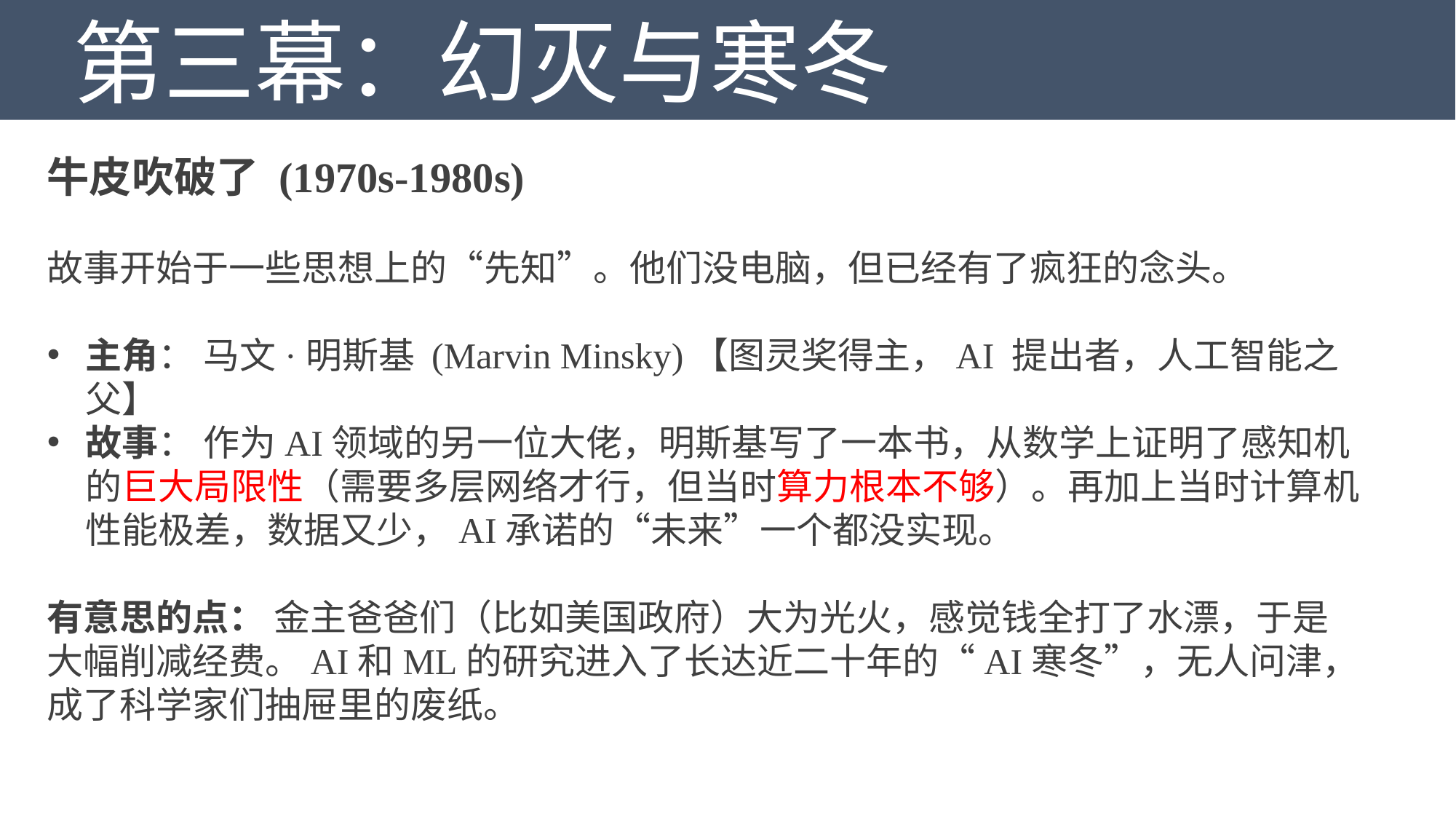

第三幕：幻灭与寒冬
牛皮吹破了 (1970s-1980s)

故事开始于一些思想上的“先知”。他们没电脑，但已经有了疯狂的念头。

主角： 马文·明斯基 (Marvin Minsky)【图灵奖得主，AI 提出者，人工智能之父】
故事： 作为AI领域的另一位大佬，明斯基写了一本书，从数学上证明了感知机的巨大局限性（需要多层网络才行，但当时算力根本不够）。再加上当时计算机性能极差，数据又少，AI承诺的“未来”一个都没实现。
有意思的点： 金主爸爸们（比如美国政府）大为光火，感觉钱全打了水漂，于是大幅削减经费。AI和ML的研究进入了长达近二十年的“AI寒冬”，无人问津，成了科学家们抽屉里的废纸。